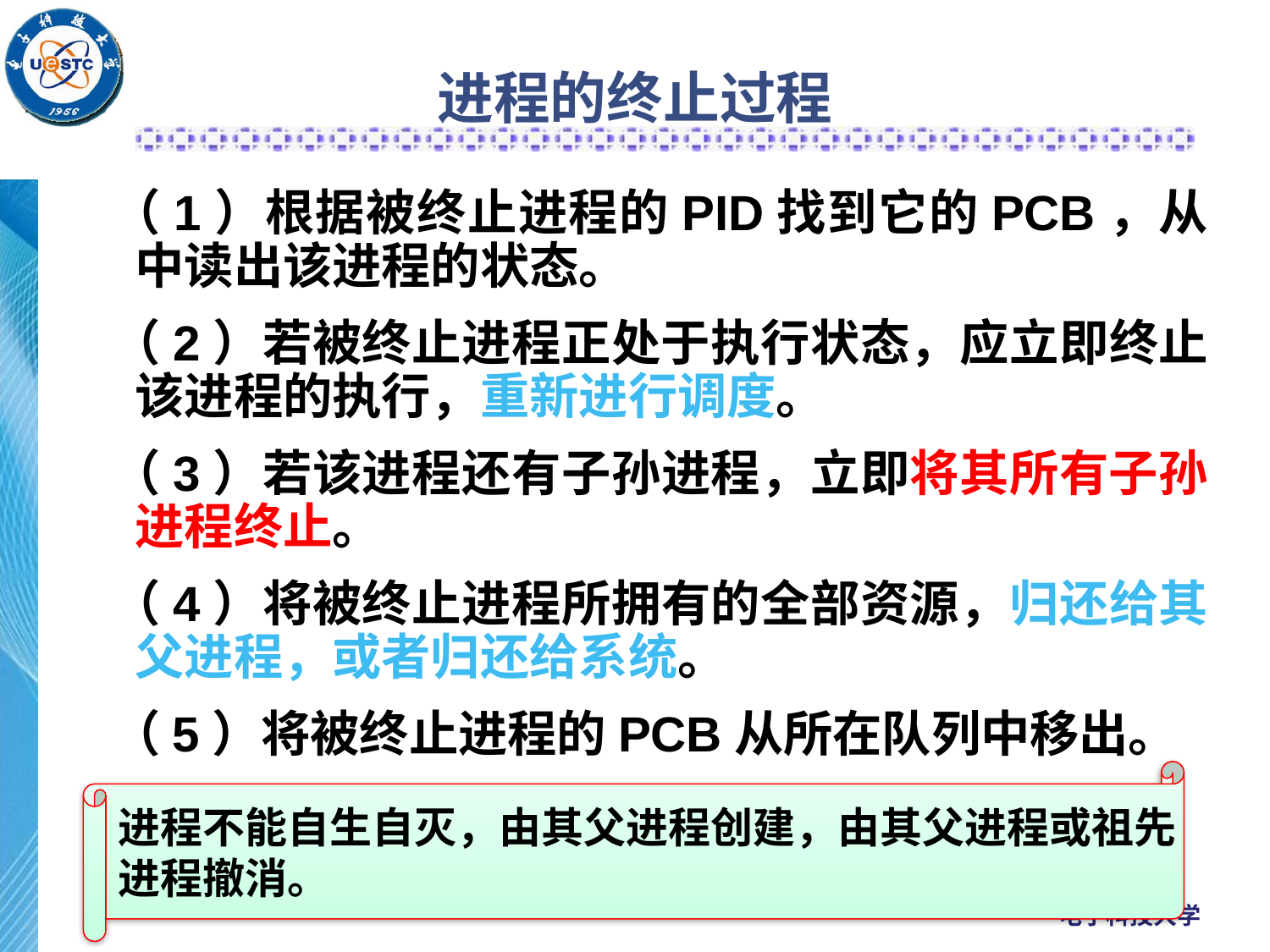

# 进程的终止过程
（1）根据被终止进程的PID找到它的PCB，从中读出该进程的状态。
（2）若被终止进程正处于执行状态，应立即终止该进程的执行，重新进行调度。
（3）若该进程还有子孙进程，立即将其所有子孙进程终止。
（4）将被终止进程所拥有的全部资源，归还给其父进程，或者归还给系统。
（5）将被终止进程的PCB从所在队列中移出。

进程不能自生自灭，由其父进程创建，由其父进程或祖先
进程撤消。